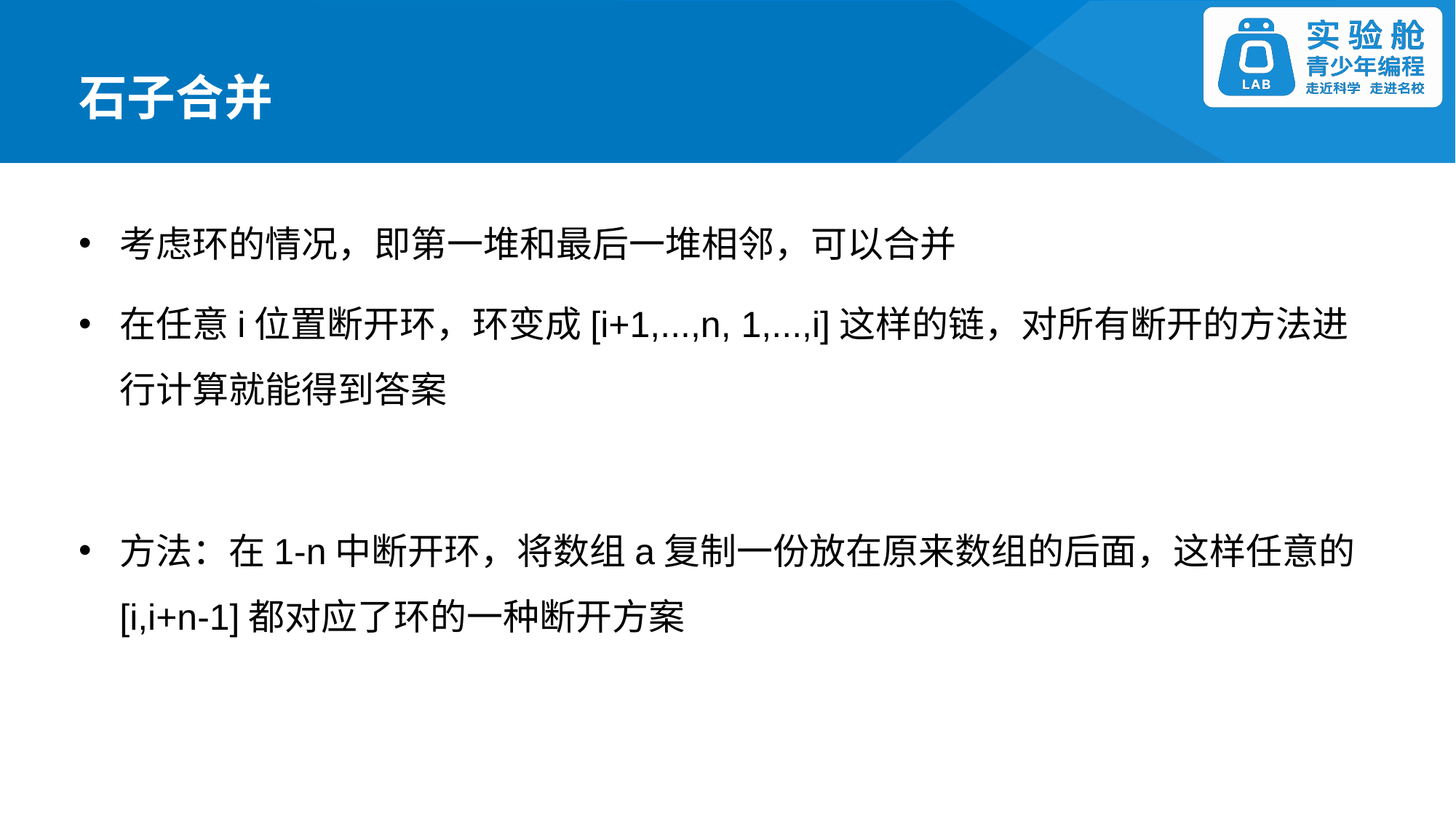

石子合并
考虑环的情况，即第一堆和最后一堆相邻，可以合并
在任意i位置断开环，环变成[i+1,...,n, 1,...,i]这样的链，对所有断开的方法进行计算就能得到答案

方法：在1-n中断开环，将数组a复制一份放在原来数组的后面，这样任意的[i,i+n-1]都对应了环的一种断开方案